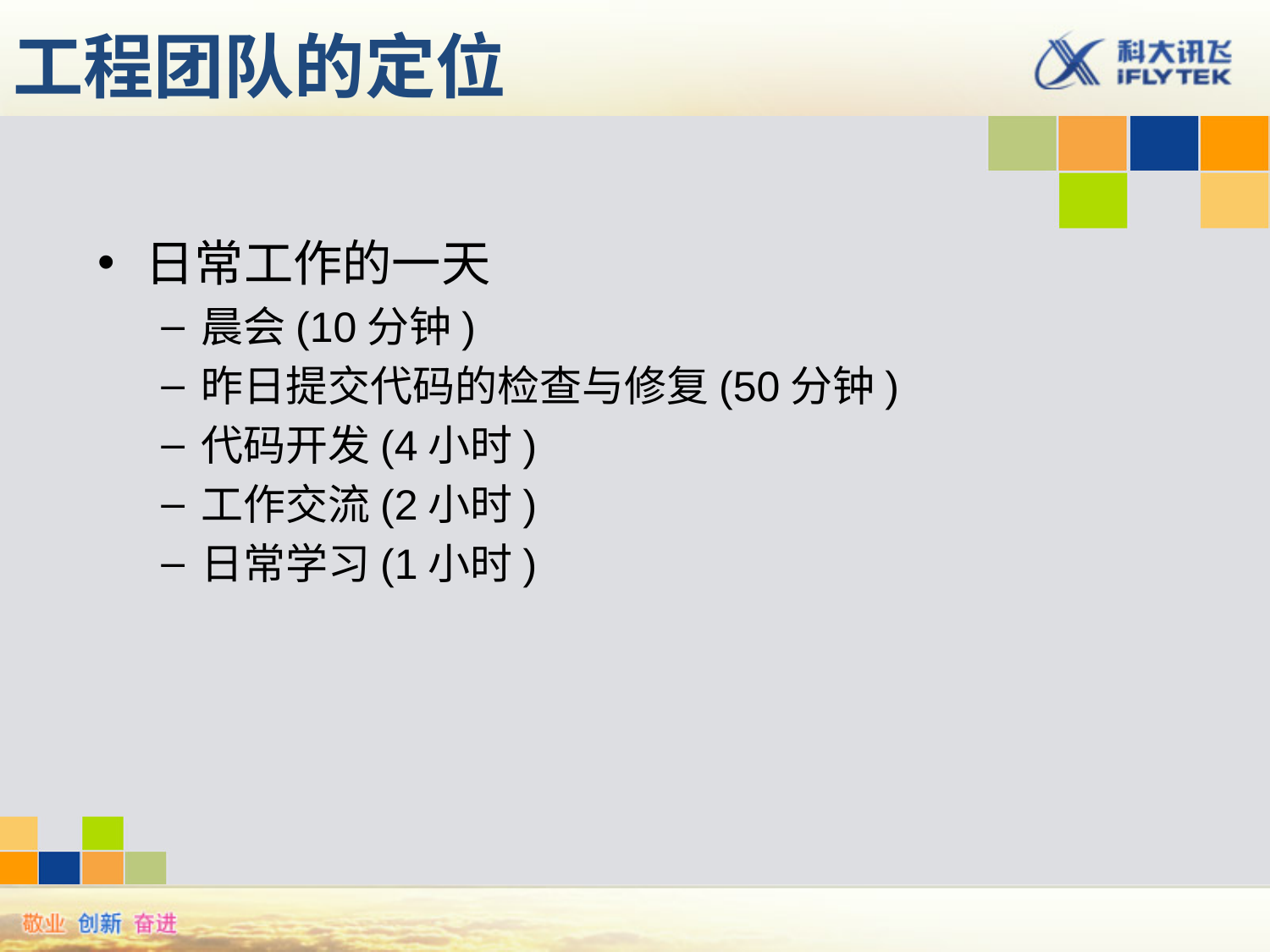

# 工程团队的定位
日常工作的一天
晨会(10分钟)
昨日提交代码的检查与修复(50分钟)
代码开发(4小时)
工作交流(2小时)
日常学习(1小时)